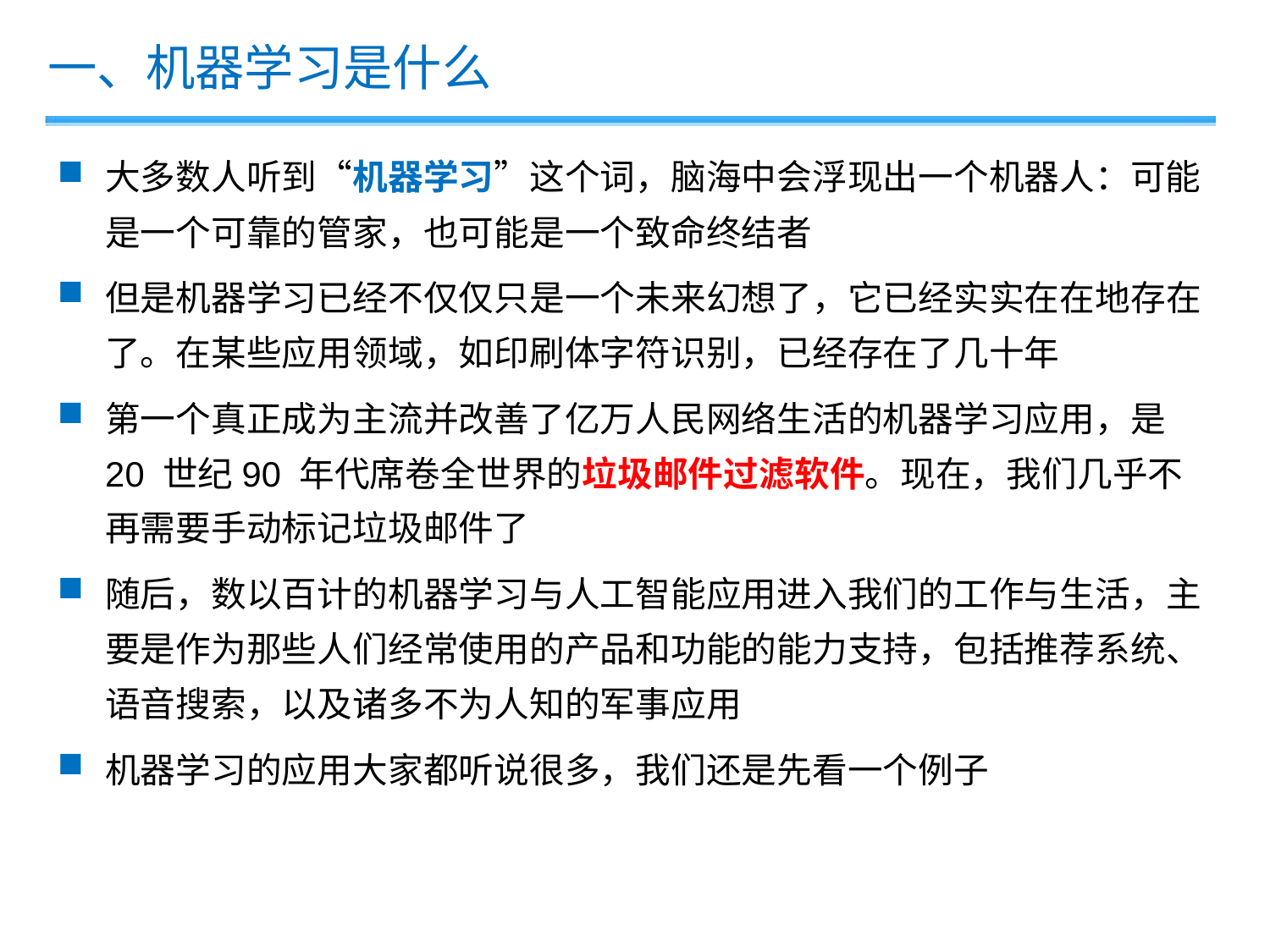

一、机器学习是什么
大多数人听到“机器学习”这个词，脑海中会浮现出一个机器人：可能是一个可靠的管家，也可能是一个致命终结者
但是机器学习已经不仅仅只是一个未来幻想了，它已经实实在在地存在了。在某些应用领域，如印刷体字符识别，已经存在了几十年
第一个真正成为主流并改善了亿万人民网络生活的机器学习应用，是20 世纪90 年代席卷全世界的垃圾邮件过滤软件。现在，我们几乎不再需要手动标记垃圾邮件了
随后，数以百计的机器学习与人工智能应用进入我们的工作与生活，主要是作为那些人们经常使用的产品和功能的能力支持，包括推荐系统、语音搜索，以及诸多不为人知的军事应用
机器学习的应用大家都听说很多，我们还是先看一个例子